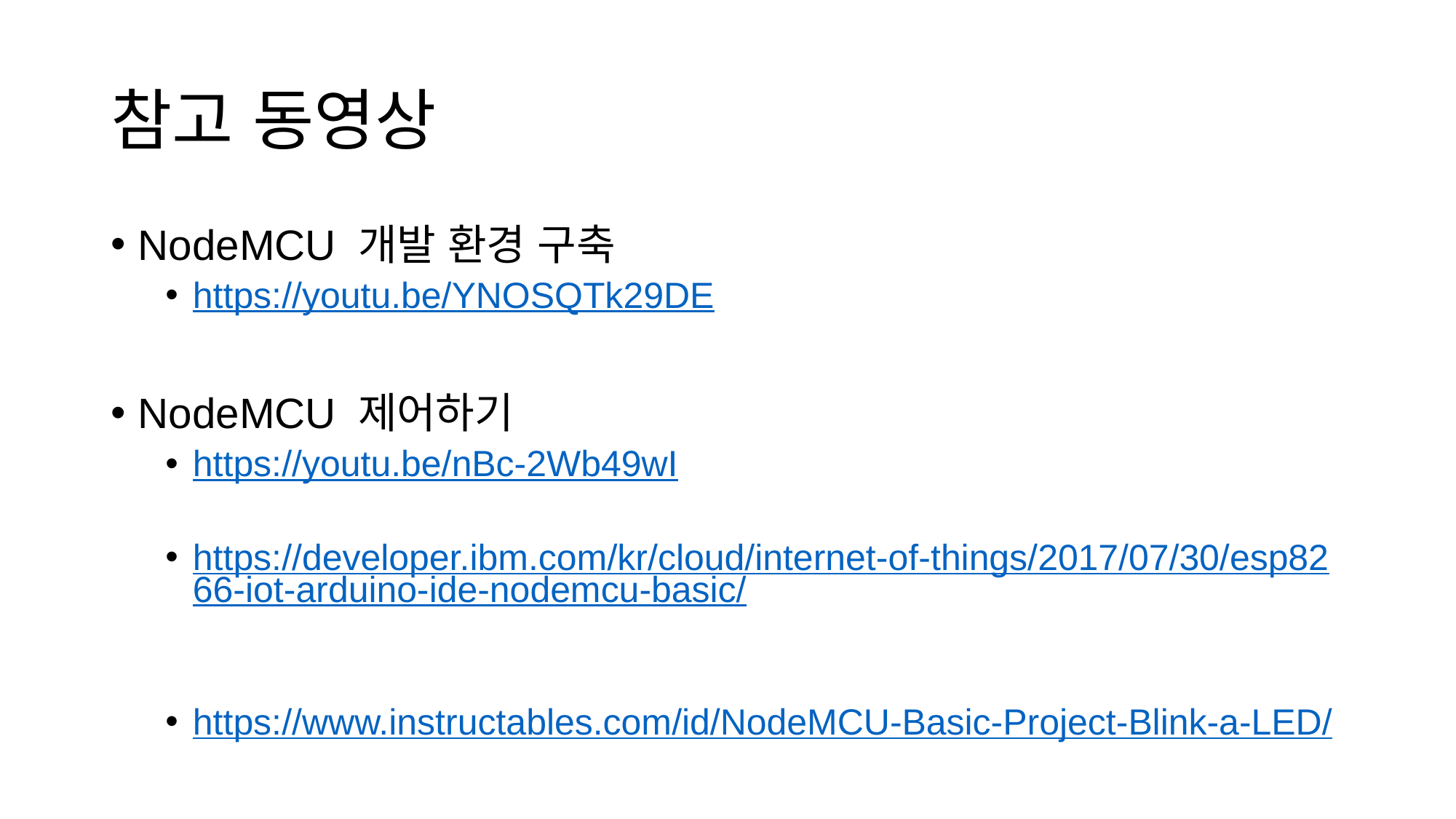

# 참고 동영상
NodeMCU 개발 환경 구축
https://youtu.be/YNOSQTk29DE

NodeMCU 제어하기
https://youtu.be/nBc-2Wb49wI

https://developer.ibm.com/kr/cloud/internet-of-things/2017/07/30/esp8266-iot-arduino-ide-nodemcu-basic/

https://www.instructables.com/id/NodeMCU-Basic-Project-Blink-a-LED/